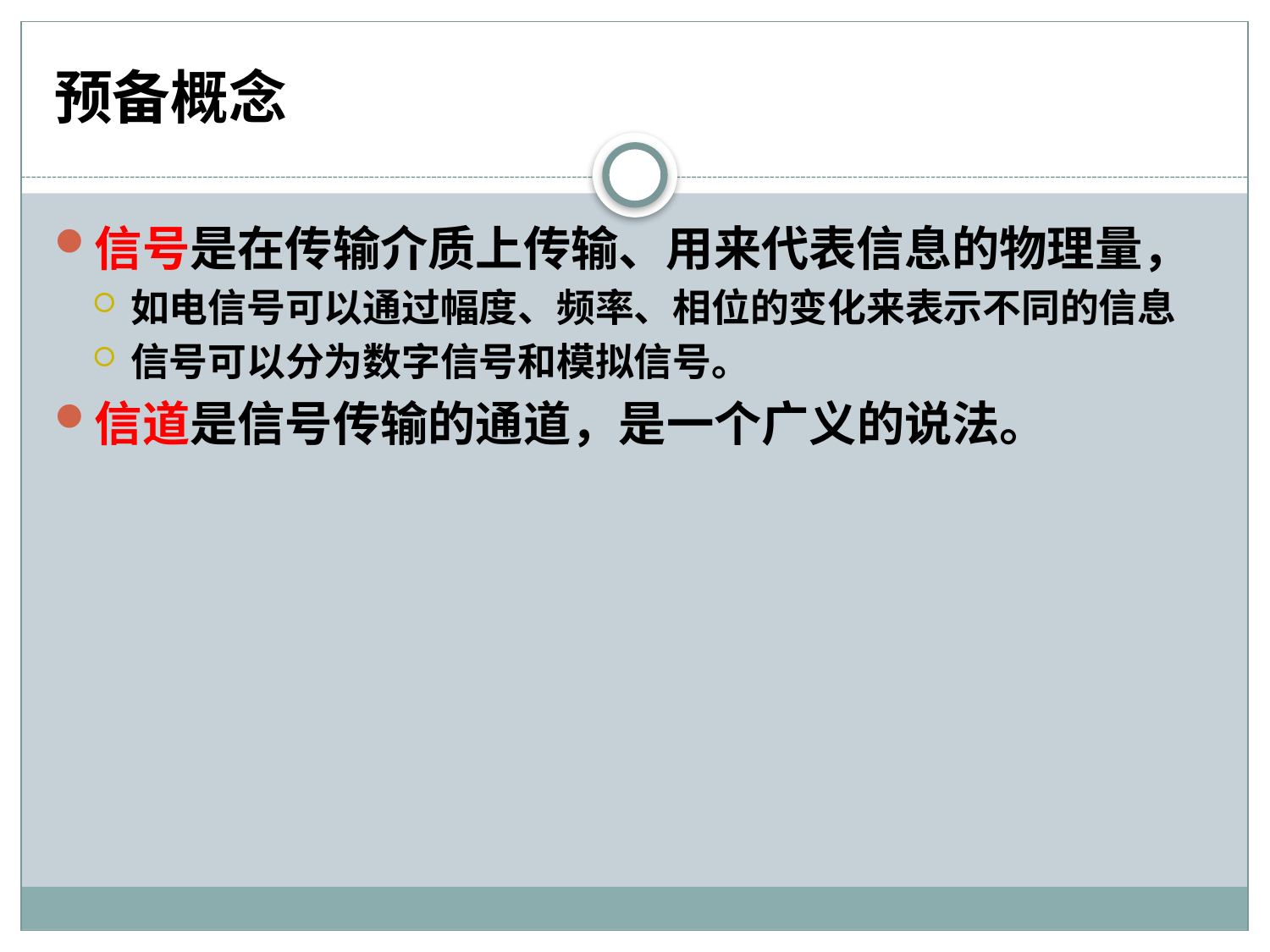

# 预备概念
信号是在传输介质上传输、用来代表信息的物理量，
如电信号可以通过幅度、频率、相位的变化来表示不同的信息
信号可以分为数字信号和模拟信号。
信道是信号传输的通道，是一个广义的说法。